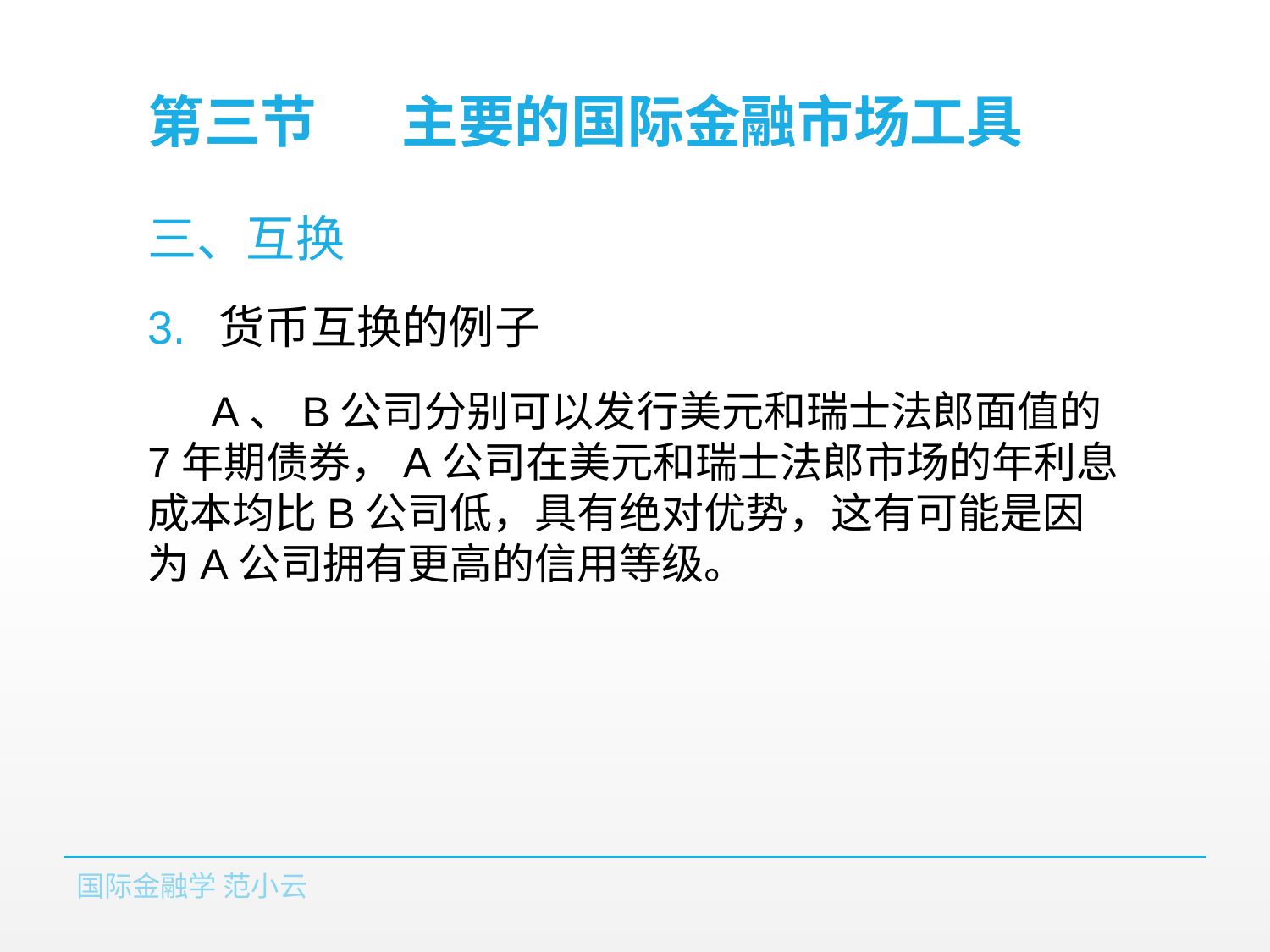

# 第三节	主要的国际金融市场工具
三、互换
货币互换的例子
A、B公司分别可以发行美元和瑞士法郎面值的7年期债券，A公司在美元和瑞士法郎市场的年利息成本均比B公司低，具有绝对优势，这有可能是因为A公司拥有更高的信用等级。
国际金融学 范小云